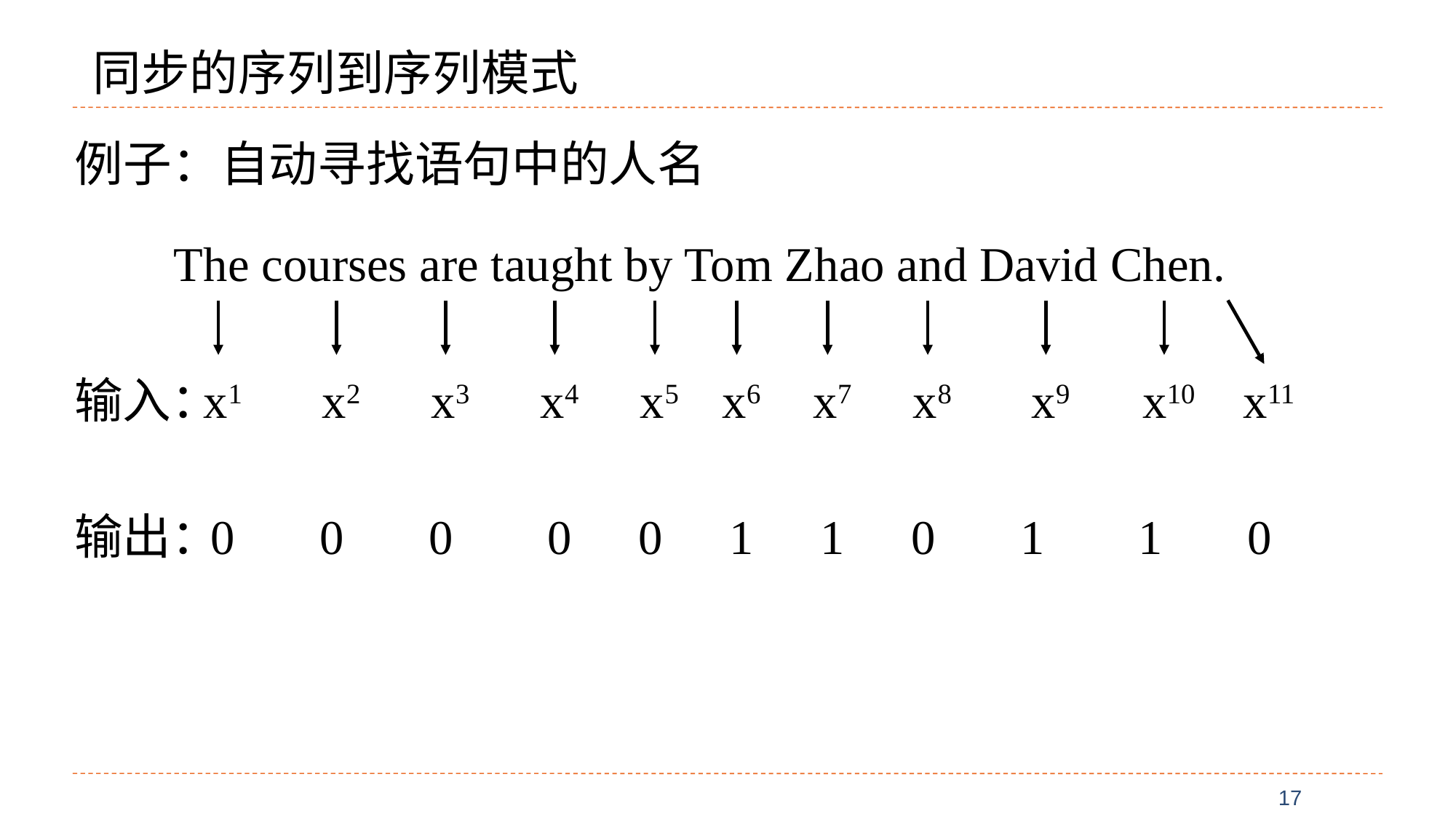

同步的序列到序列模式
例子：自动寻找语句中的人名
The courses are taught by Tom Zhao and David Chen.
输入：
x1
x2
x3
x4
x5
x6
x7
x8
x9
x10
x11
输出：
0
0
0
0
0
1
1
0
1
1
0